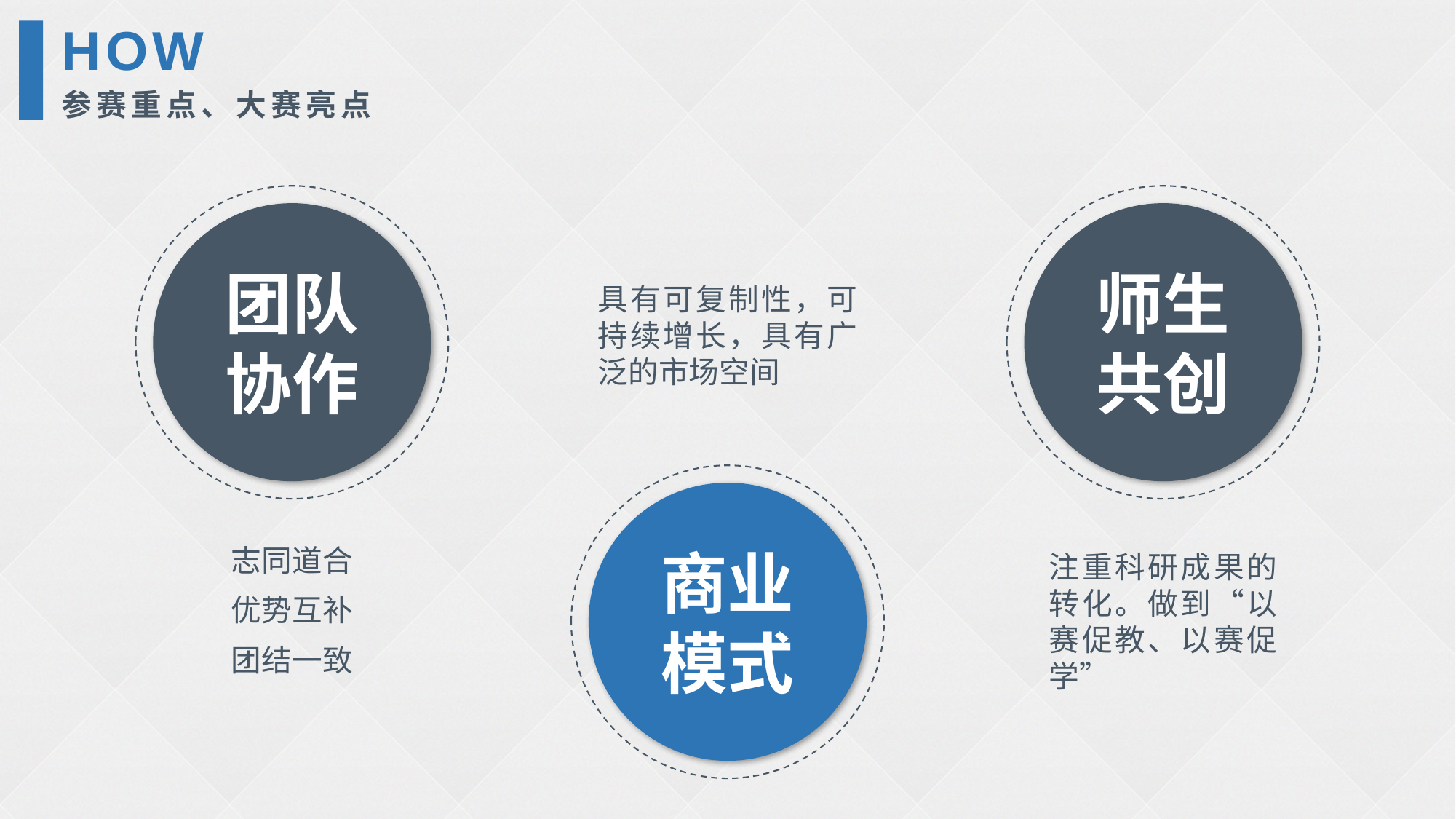

HOW

参赛重点、大赛亮点

团队协作
志同道合
优势互补
团结一致

师生共创
注重科研成果的转化。做到“以赛促教、以赛促学”
具有可复制性，可持续增长，具有广泛的市场空间

商业模式